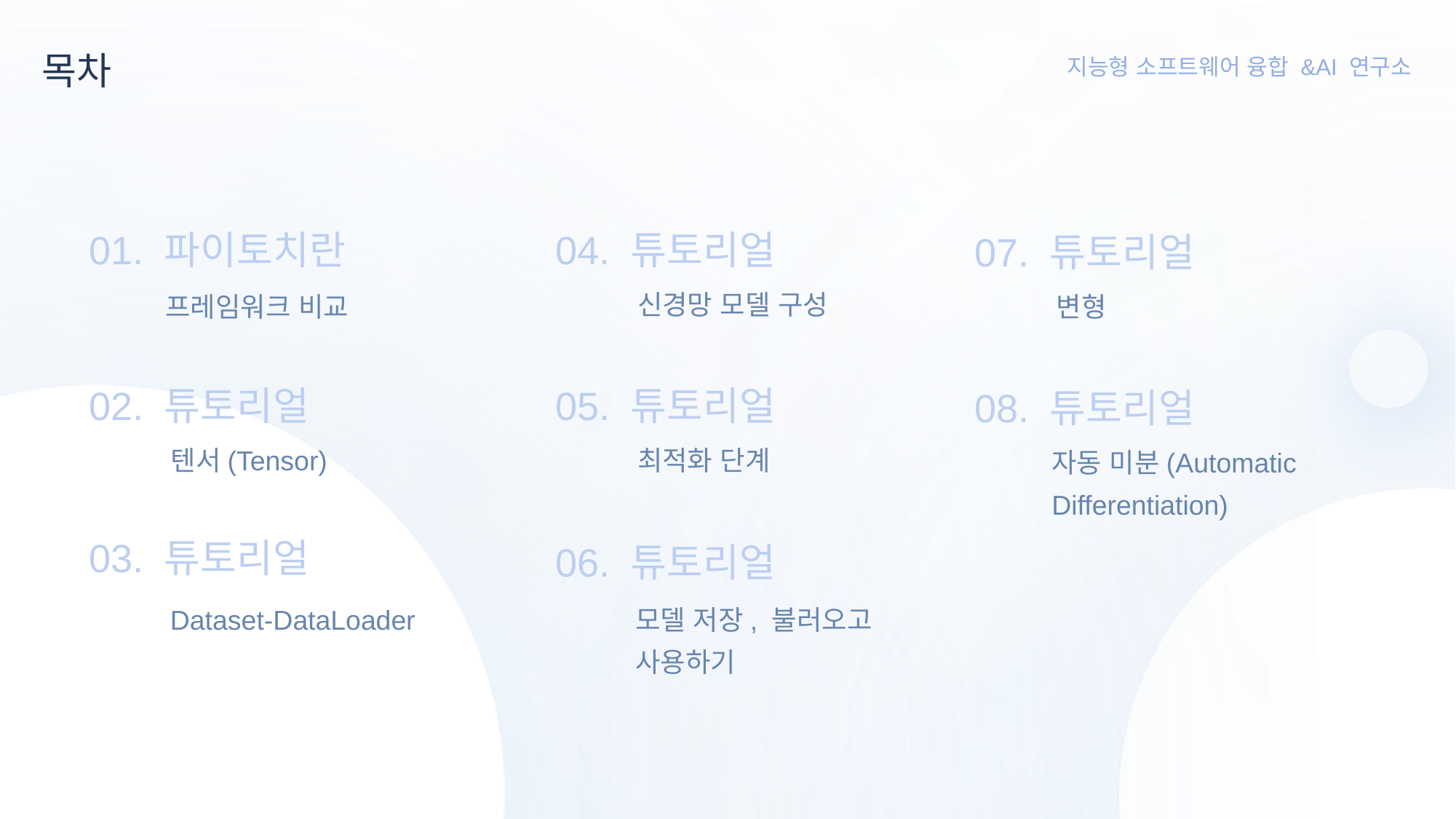

목차
01. 파이토치란
04. 튜토리얼
07. 튜토리얼
신경망 모델 구성
프레임워크 비교
변형
02. 튜토리얼
05. 튜토리얼
08. 튜토리얼
최적화 단계
텐서(Tensor)
자동 미분(Automatic Differentiation)
03. 튜토리얼
06. 튜토리얼
Dataset-DataLoader
모델 저장, 불러오고 사용하기